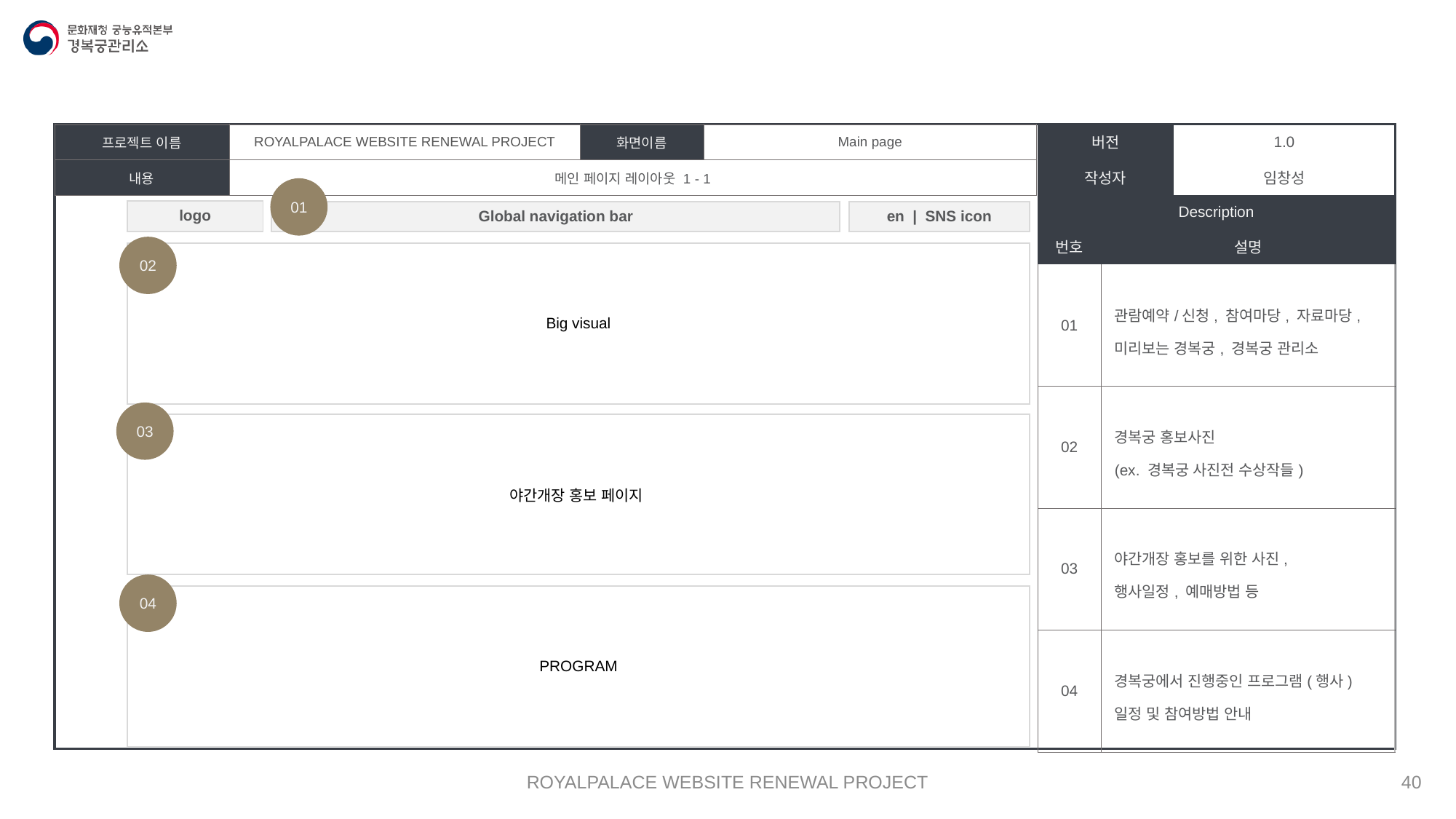

| 프로젝트 이름 | ROYALPALACE WEBSITE RENEWAL PROJECT | 화면이름 | Main page |
| --- | --- | --- | --- |
| 내용 | 메인 페이지 레이아웃 1 - 1 |  |  |
| 버전 |  | 1.0 |
| --- | --- | --- |
| 작성자 |  | 임창성 |
| Description |  |  |
| 번호 | 설명 |  |
| 01 | 관람예약/신청, 참여마당, 자료마당, 미리보는 경복궁, 경복궁 관리소 |  |
| 02 | 경복궁 홍보사진 (ex. 경복궁 사진전 수상작들) |  |
| 03 | 야간개장 홍보를 위한 사진, 행사일정, 예매방법 등 |  |
| 04 | 경복궁에서 진행중인 프로그램(행사) 일정 및 참여방법 안내 |  |

01
| logo |
| --- |
| Global navigation bar |
| --- |
| en | SNS icon |
| --- |
02
| Big visual |
| --- |
03
| 야간개장 홍보 페이지 |
| --- |
04
| PROGRAM |
| --- |
ROYALPALACE WEBSITE RENEWAL PROJECT
40